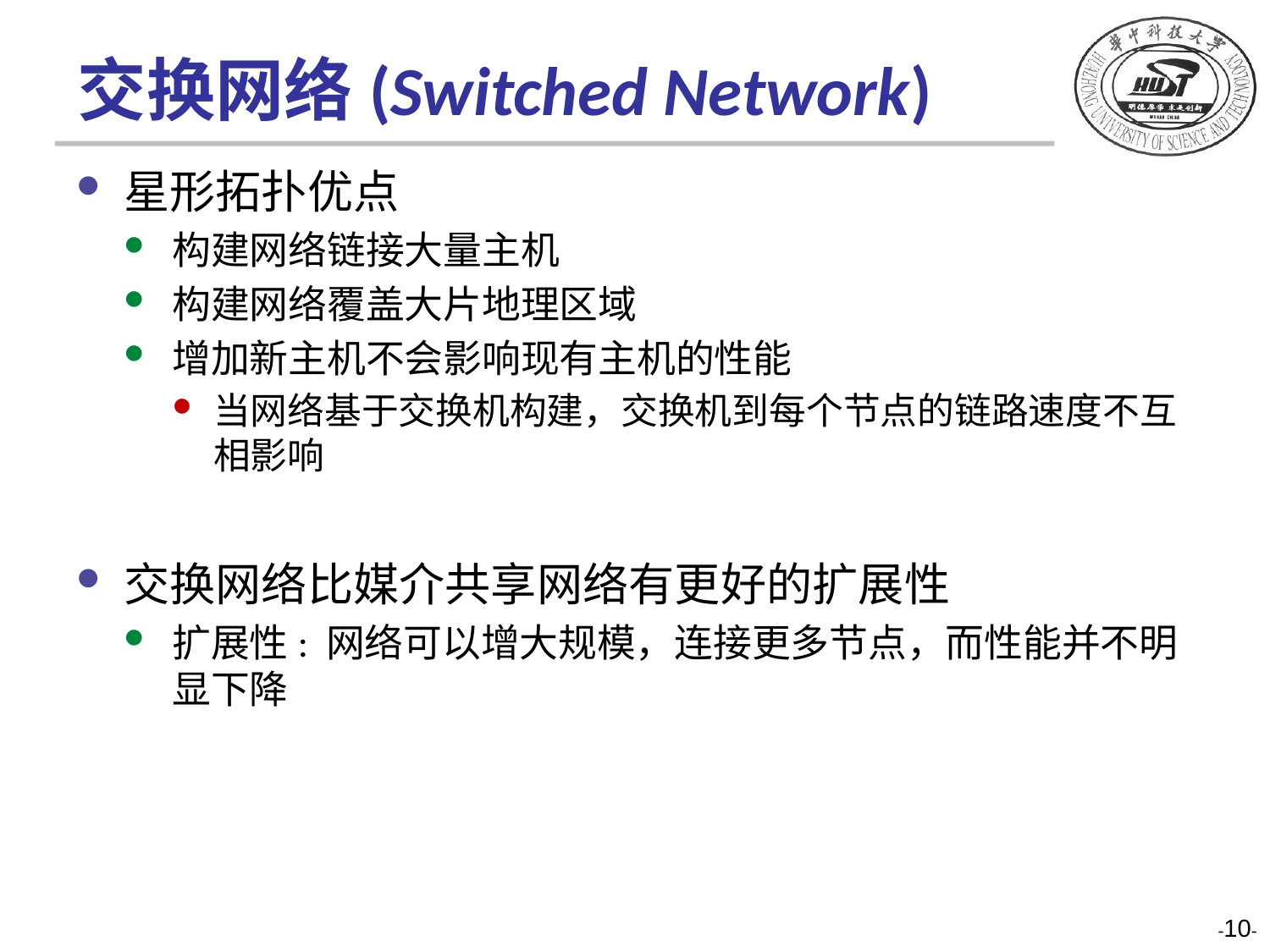

# 交换网络(Switched Network)
星形拓扑优点
构建网络链接大量主机
构建网络覆盖大片地理区域
增加新主机不会影响现有主机的性能
当网络基于交换机构建，交换机到每个节点的链路速度不互相影响

交换网络比媒介共享网络有更好的扩展性
扩展性: 网络可以增大规模，连接更多节点，而性能并不明显下降
-10-